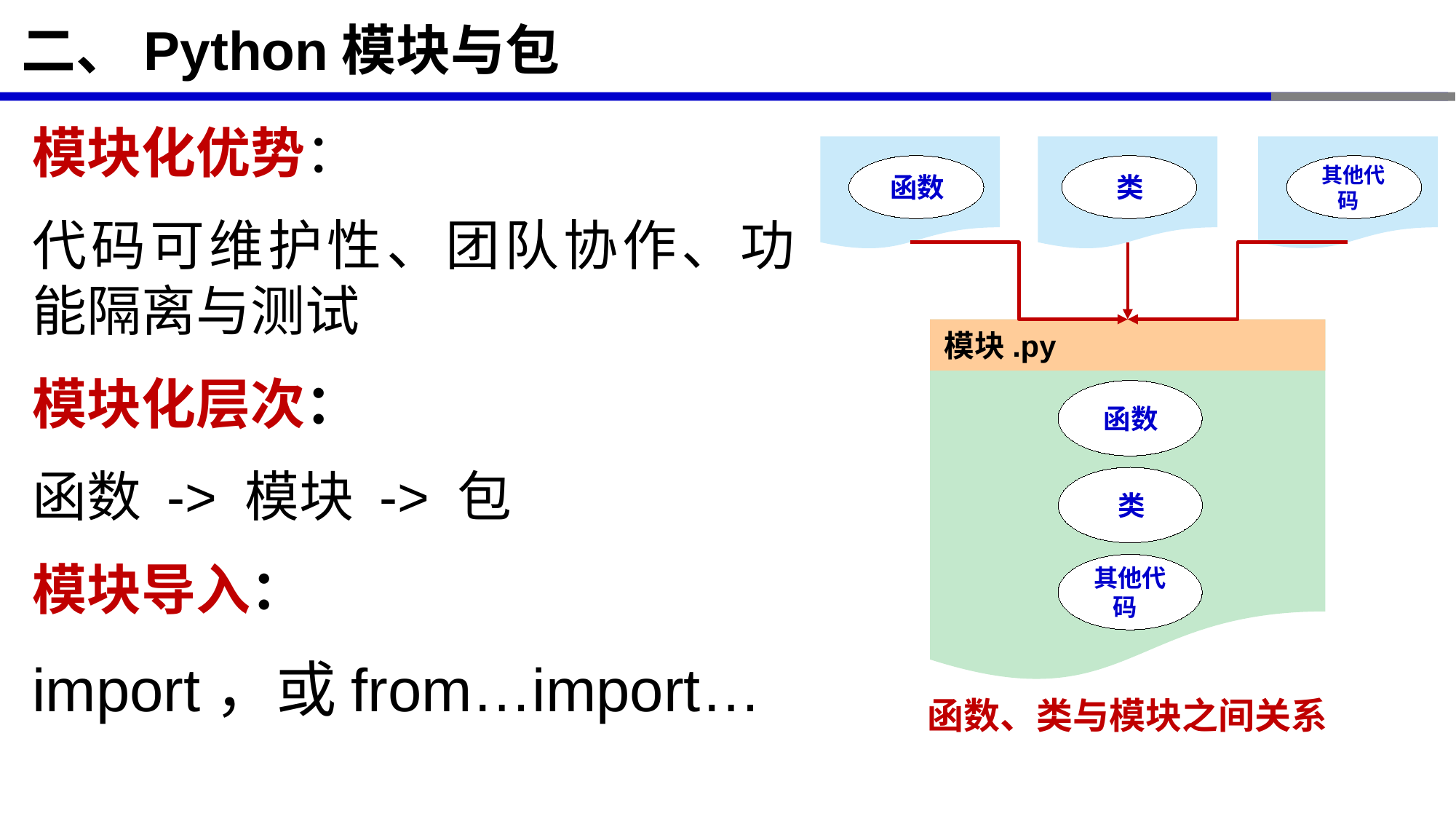

# 二、Python模块与包
模块化优势：
代码可维护性、团队协作、功能隔离与测试
模块化层次：
函数 -> 模块 -> 包
模块导入：
import，或from…import…

 函数

 类

 其他代码

 函数
 类
 其他代码
 模块.py
函数、类与模块之间关系